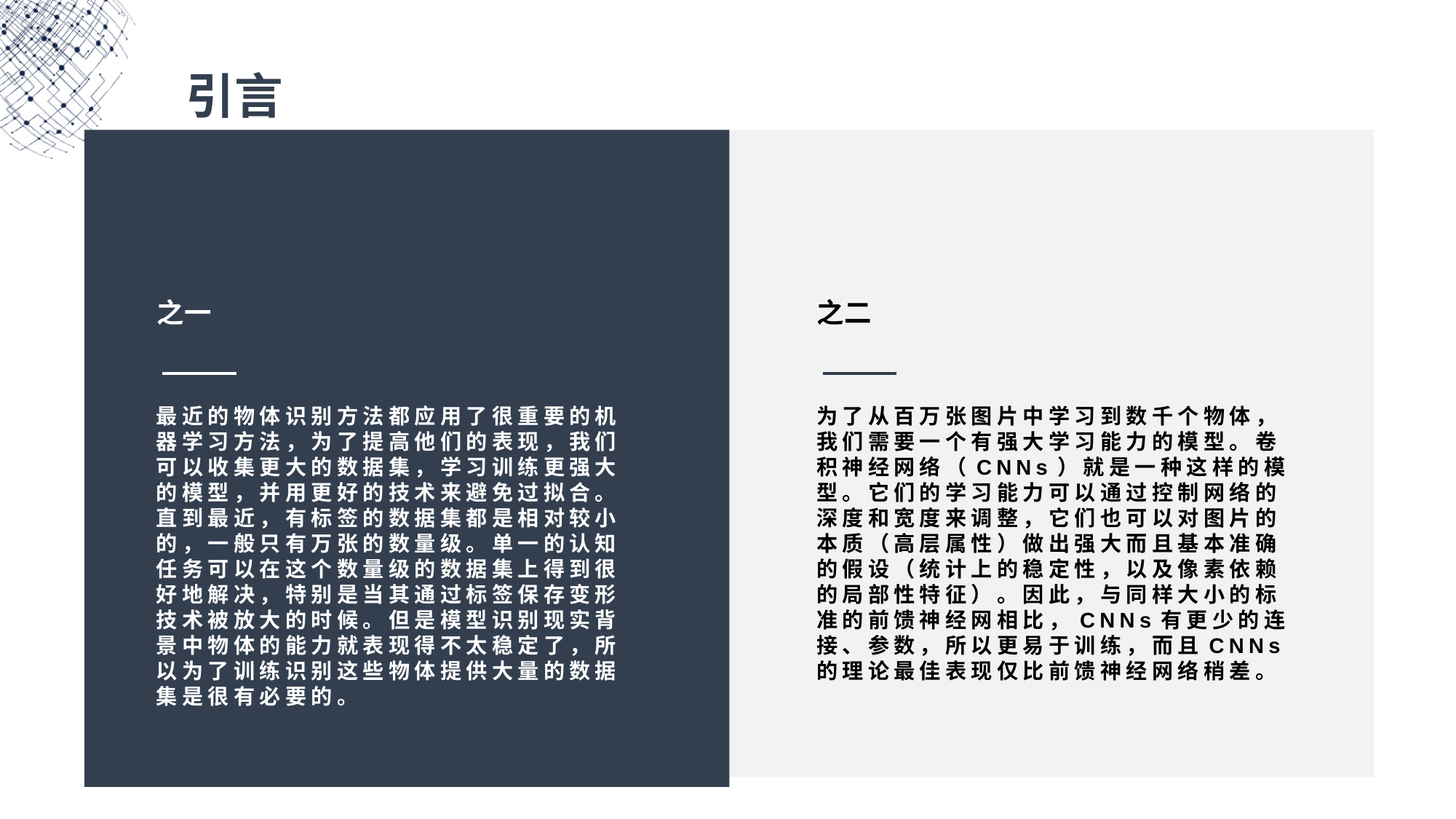

引言

之一
之二
最近的物体识别方法都应用了很重要的机器学习方法，为了提高他们的表现，我们可以收集更大的数据集，学习训练更强大的模型，并用更好的技术来避免过拟合。直到最近，有标签的数据集都是相对较小的，一般只有万张的数量级。单一的认知任务可以在这个数量级的数据集上得到很好地解决，特别是当其通过标签保存变形技术被放大的时候。但是模型识别现实背景中物体的能力就表现得不太稳定了，所以为了训练识别这些物体提供大量的数据集是很有必要的。
为了从百万张图片中学习到数千个物体，我们需要一个有强大学习能力的模型。卷积神经网络（CNNs）就是一种这样的模型。它们的学习能力可以通过控制网络的深度和宽度来调整，它们也可以对图片的本质（高层属性）做出强大而且基本准确的假设（统计上的稳定性，以及像素依赖的局部性特征）。因此，与同样大小的标准的前馈神经网相比，CNNs有更少的连接、参数，所以更易于训练，而且CNNs的理论最佳表现仅比前馈神经网络稍差。